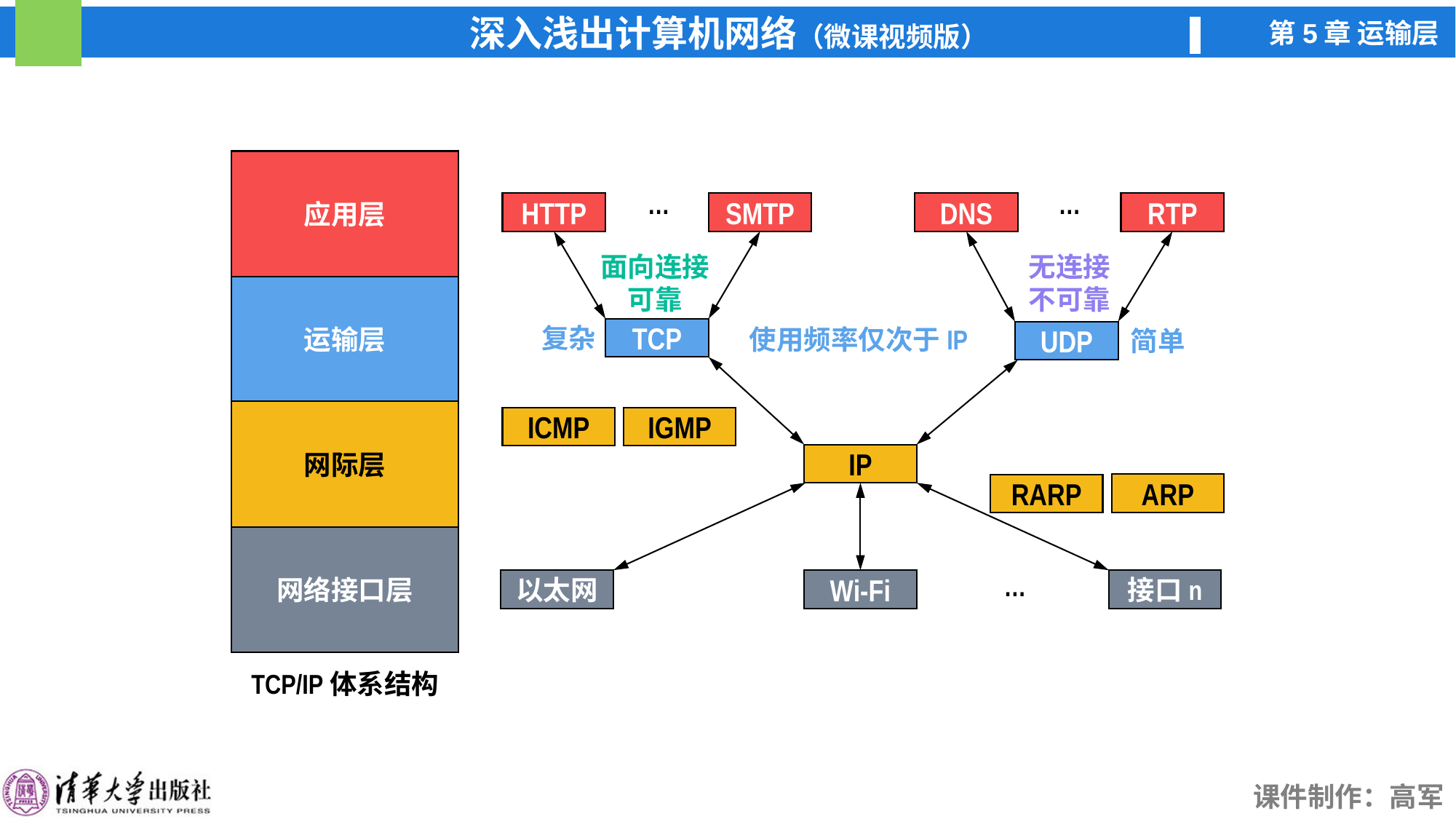

应用层
…
…
HTTP
SMTP
DNS
RTP
面向连接
可靠
无连接
不可靠
运输层
复杂
使用频率仅次于IP
简单
TCP
UDP
网际层
IGMP
ICMP
IP
ARP
RARP
网络接口层
…
以太网
Wi-Fi
接口n
TCP/IP体系结构